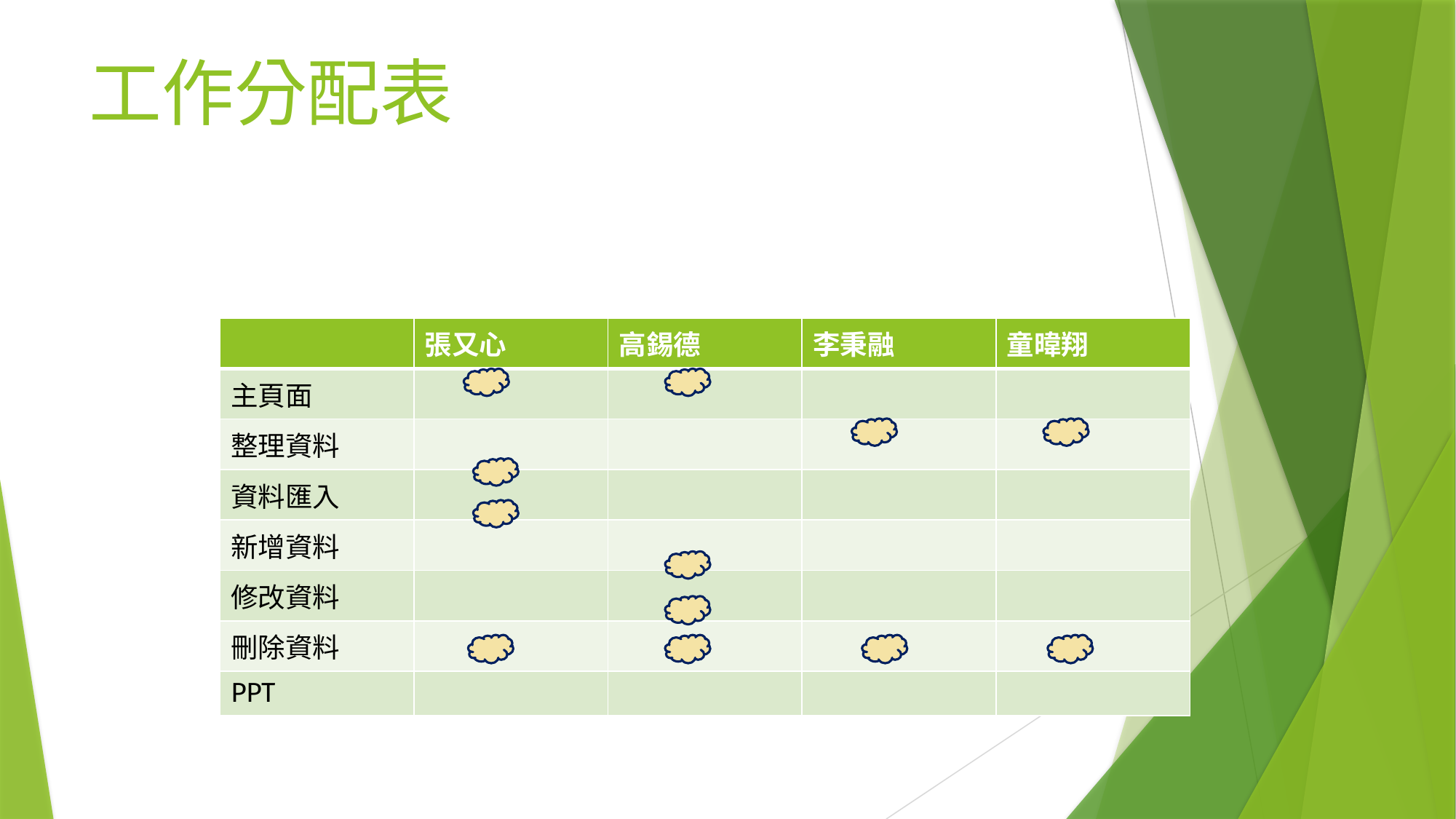

工作分配表
|  | 張又心 | 高錫德 | 李秉融 | 童暐翔 |
| --- | --- | --- | --- | --- |
| 主頁面 |  |  |  |  |
| 整理資料 |  |  |  |  |
| 資料匯入 |  |  |  |  |
| 新增資料 |  |  |  |  |
| 修改資料 |  |  |  |  |
| 刪除資料 |  |  |  |  |
| PPT |  |  |  |  |